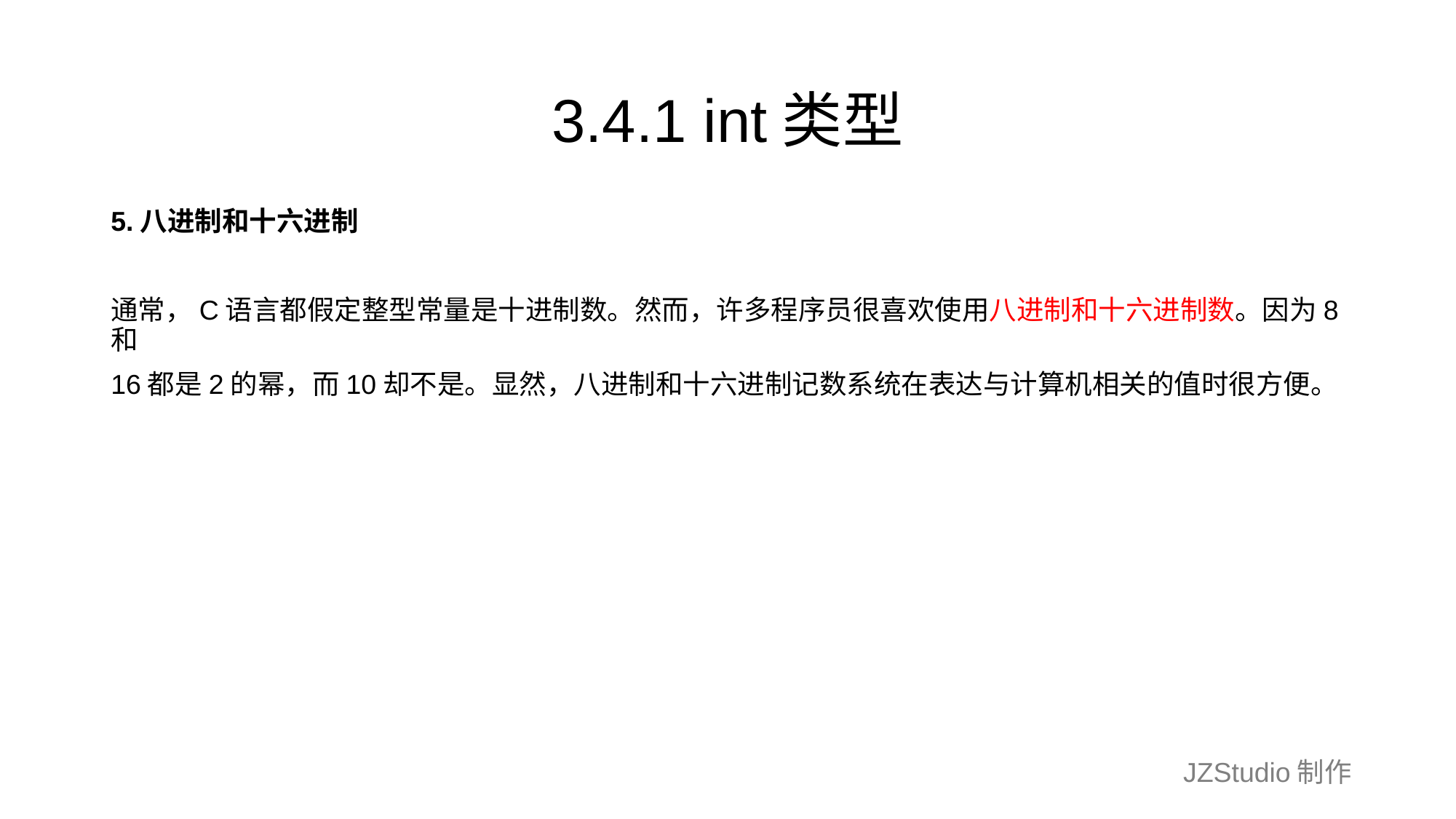

# 3.4.1 int类型
5.八进制和十六进制

通常，C语言都假定整型常量是十进制数。然而，许多程序员很喜欢使用八进制和十六进制数。因为8和
16都是2的幂，而10却不是。显然，八进制和十六进制记数系统在表达与计算机相关的值时很方便。